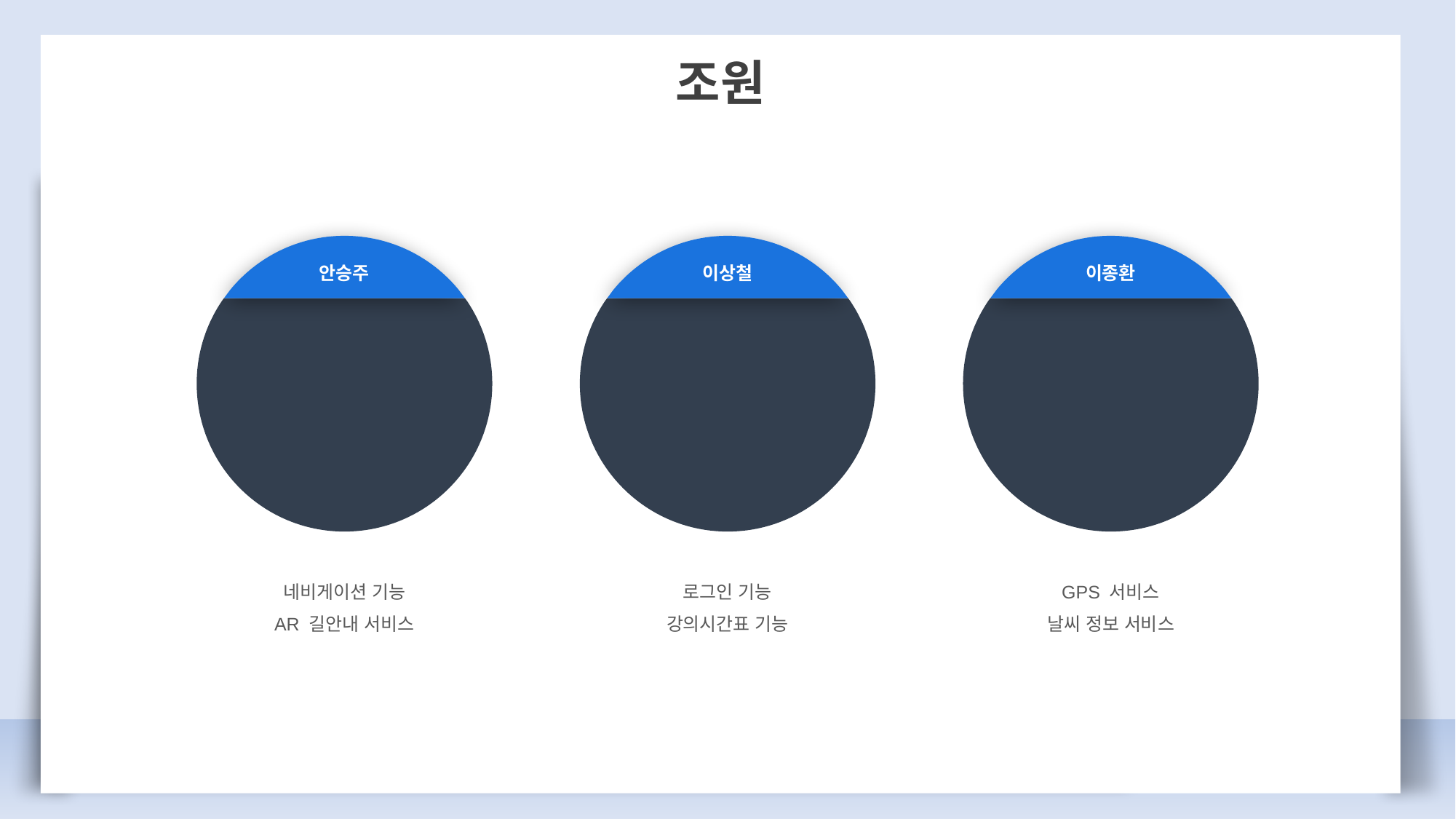

조원

안승주
이상철
이종환

네비게이션 기능
AR 길안내 서비스
로그인 기능
강의시간표 기능
GPS 서비스
날씨 정보 서비스